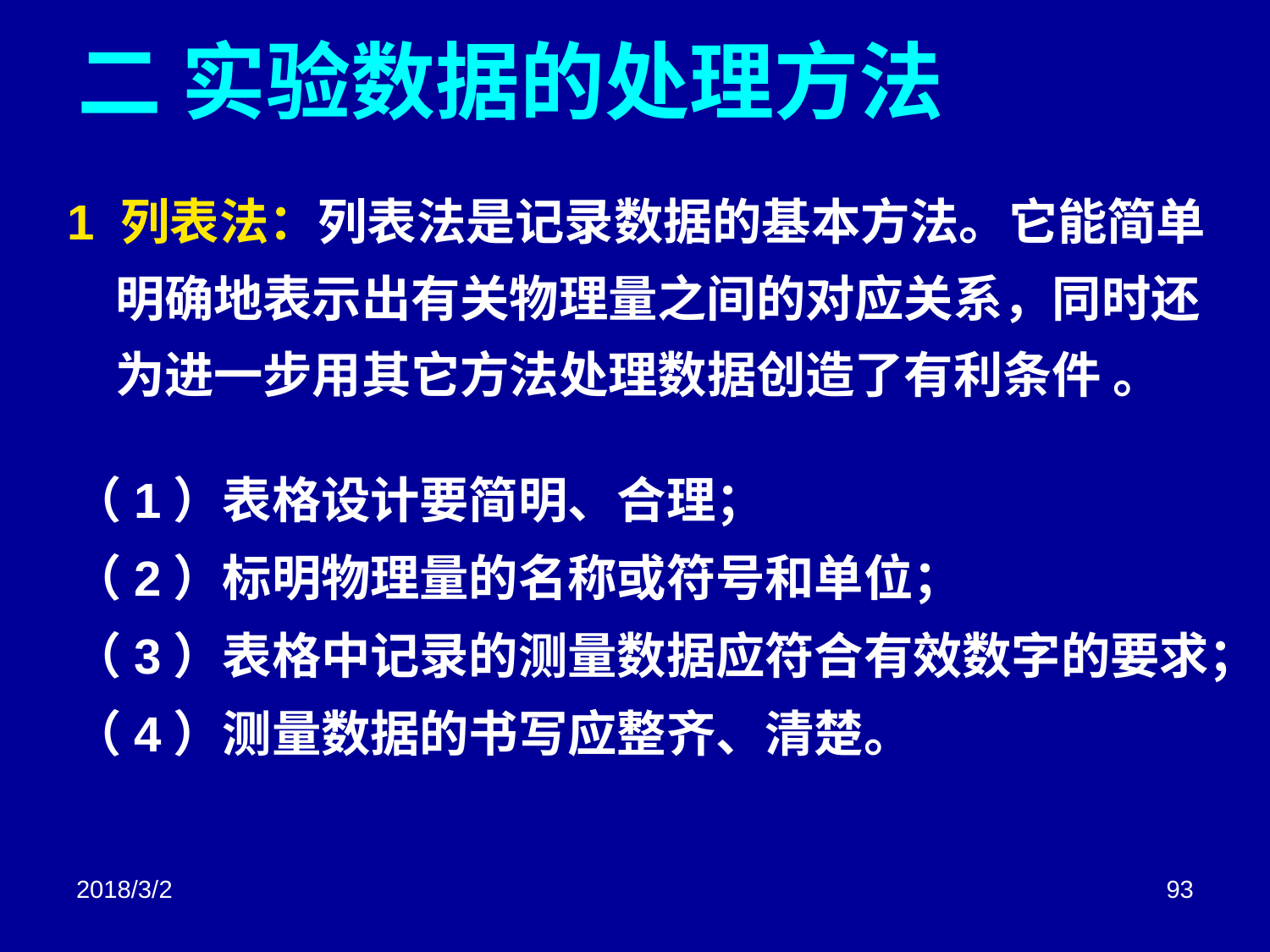

# 二 实验数据的处理方法
1 列表法：列表法是记录数据的基本方法。它能简单明确地表示出有关物理量之间的对应关系，同时还为进一步用其它方法处理数据创造了有利条件 。

（1）表格设计要简明、合理；
（2）标明物理量的名称或符号和单位；
（3）表格中记录的测量数据应符合有效数字的要求；
（4）测量数据的书写应整齐、清楚。
2018/3/2
93